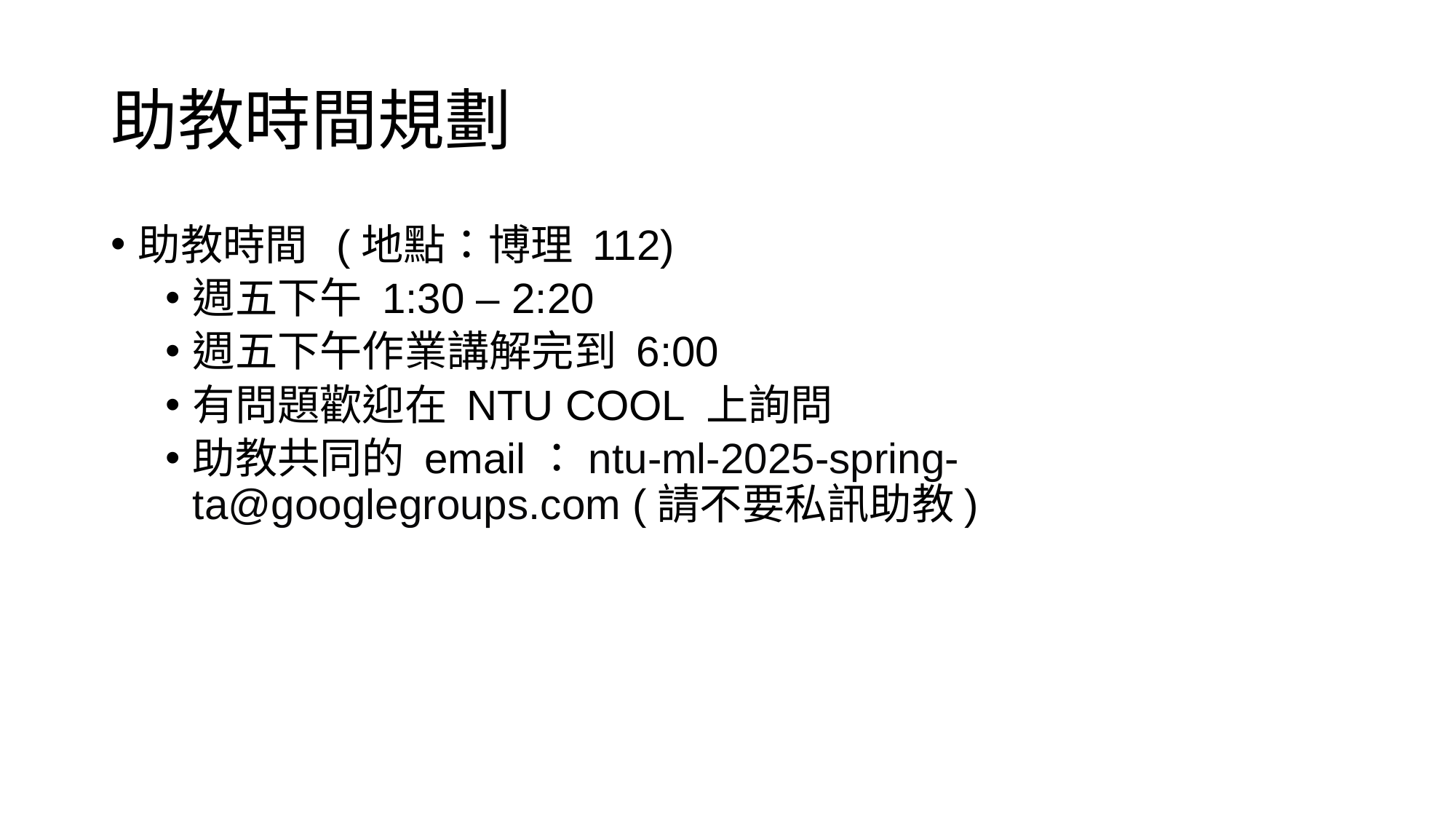

# 助教時間規劃
助教時間  (地點：博理 112)
週五下午 1:30 – 2:20
週五下午作業講解完到 6:00
有問題歡迎在 NTU COOL 上詢問
助教共同的 email：ntu-ml-2025-spring-ta@googlegroups.com (請不要私訊助教)